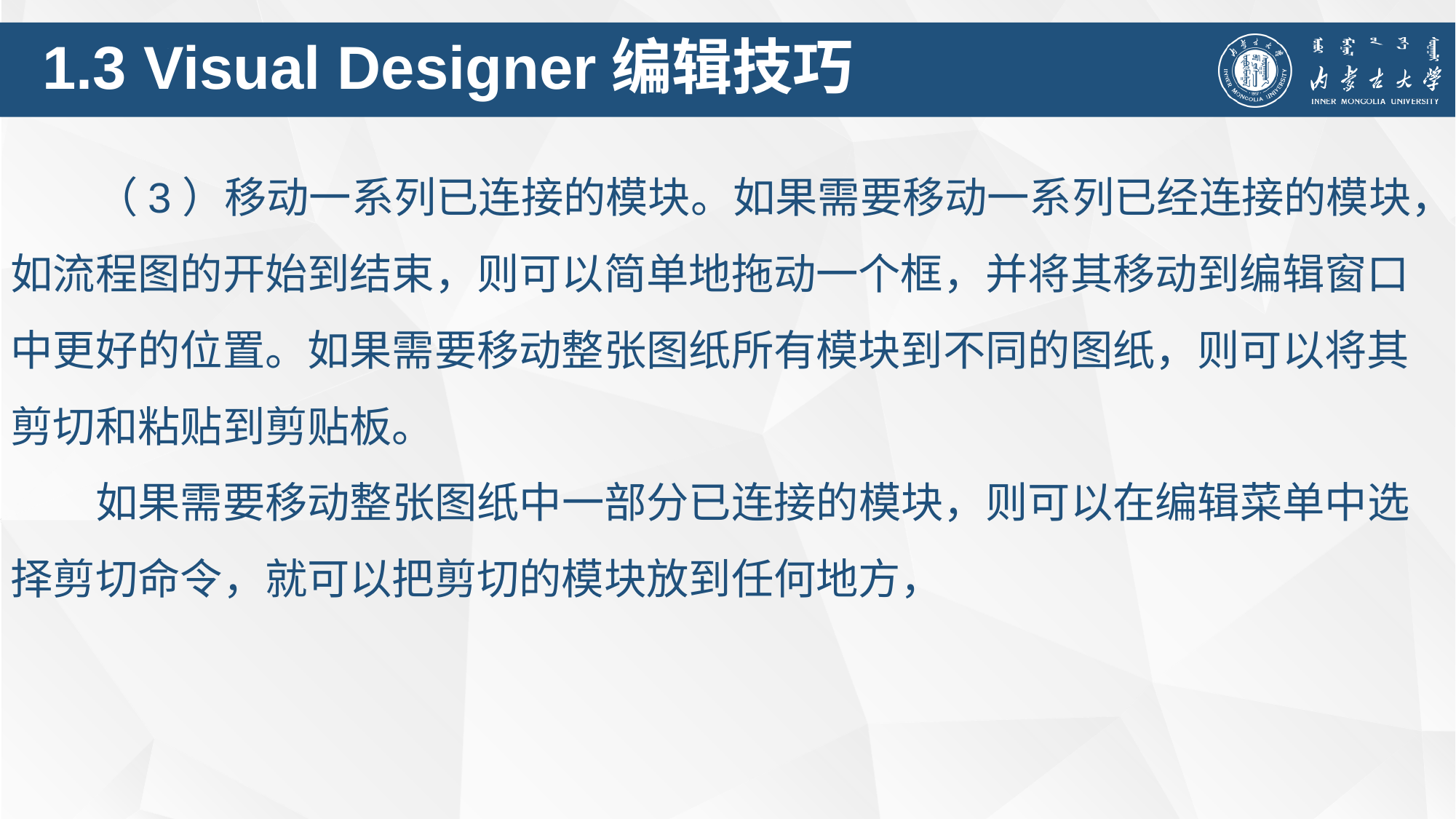

1.3 Visual Designer编辑技巧

（3）移动一系列已连接的模块。如果需要移动一系列已经连接的模块，如流程图的开始到结束，则可以简单地拖动一个框，并将其移动到编辑窗口中更好的位置。如果需要移动整张图纸所有模块到不同的图纸，则可以将其剪切和粘贴到剪贴板。
如果需要移动整张图纸中一部分已连接的模块，则可以在编辑菜单中选择剪切命令，就可以把剪切的模块放到任何地方，